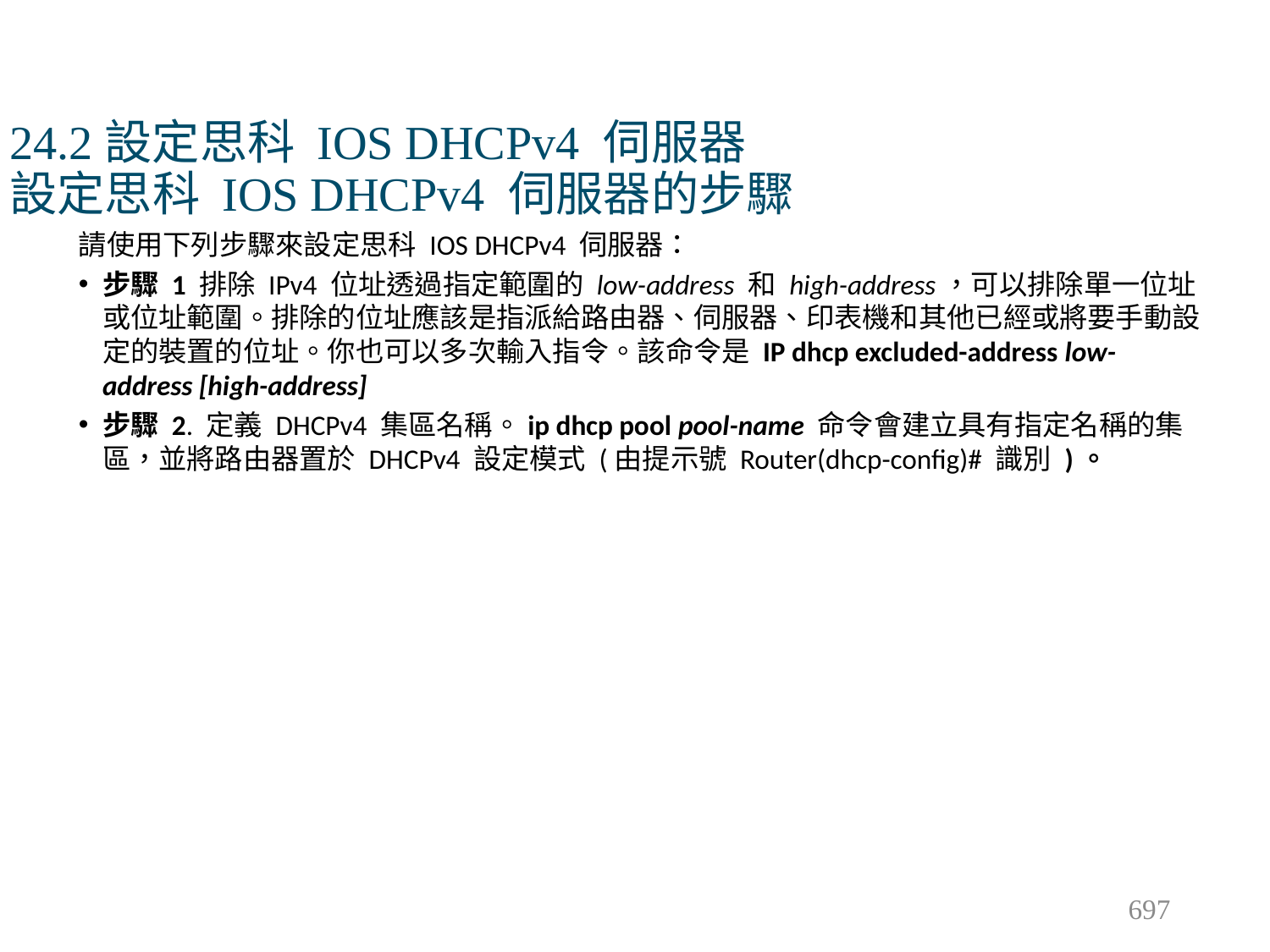

# 24.2設定思科 IOS DHCPv4 伺服器 設定思科 IOS DHCPv4 伺服器的步驟
請使用下列步驟來設定思科 IOS DHCPv4 伺服器：
步驟 1 排除 IPv4 位址透過指定範圍的 low-address 和 high-address，可以排除單一位址或位址範圍。排除的位址應該是指派給路由器、伺服器、印表機和其他已經或將要手動設定的裝置的位址。你也可以多次輸入指令。該命令是 IP dhcp excluded-address low-address [high-address]
步驟 2. 定義 DHCPv4 集區名稱。ip dhcp pool pool-name 命令會建立具有指定名稱的集區，並將路由器置於 DHCPv4 設定模式 (由提示號 Router(dhcp-config)# 識別 )。

697